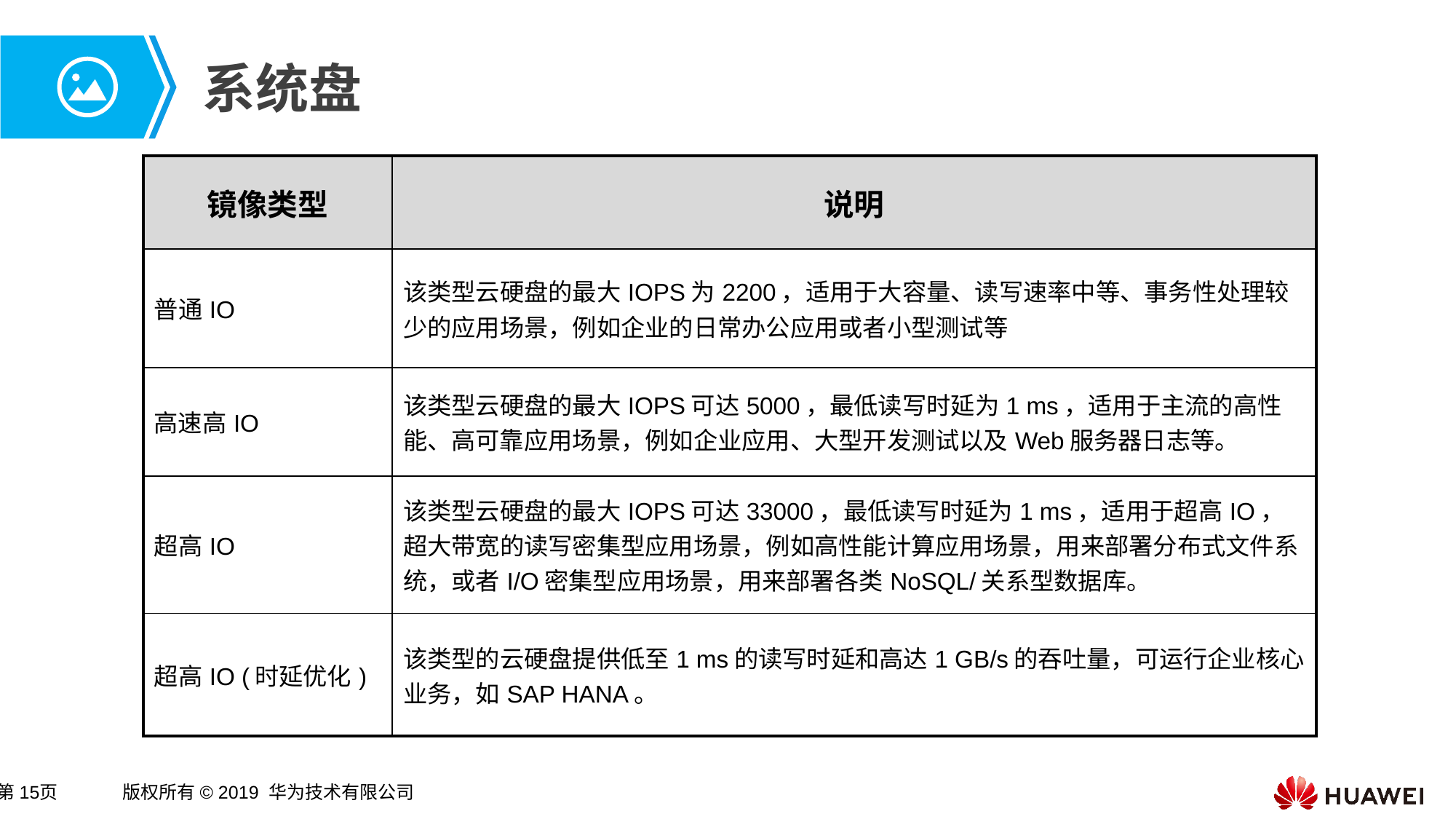

# 系统盘
| 镜像类型 | 说明 |
| --- | --- |
| 普通IO | 该类型云硬盘的最大IOPS为2200，适用于大容量、读写速率中等、事务性处理较少的应用场景，例如企业的日常办公应用或者小型测试等 |
| 高速高IO | 该类型云硬盘的最大IOPS可达5000，最低读写时延为1 ms，适用于主流的高性能、高可靠应用场景，例如企业应用、大型开发测试以及Web服务器日志等。 |
| 超高IO | 该类型云硬盘的最大IOPS可达33000，最低读写时延为1 ms，适用于超高IO，超大带宽的读写密集型应用场景，例如高性能计算应用场景，用来部署分布式文件系统，或者I/O密集型应用场景，用来部署各类NoSQL/关系型数据库。 |
| 超高IO (时延优化) | 该类型的云硬盘提供低至1 ms的读写时延和高达1 GB/s的吞吐量，可运行企业核心业务，如SAP HANA。 |